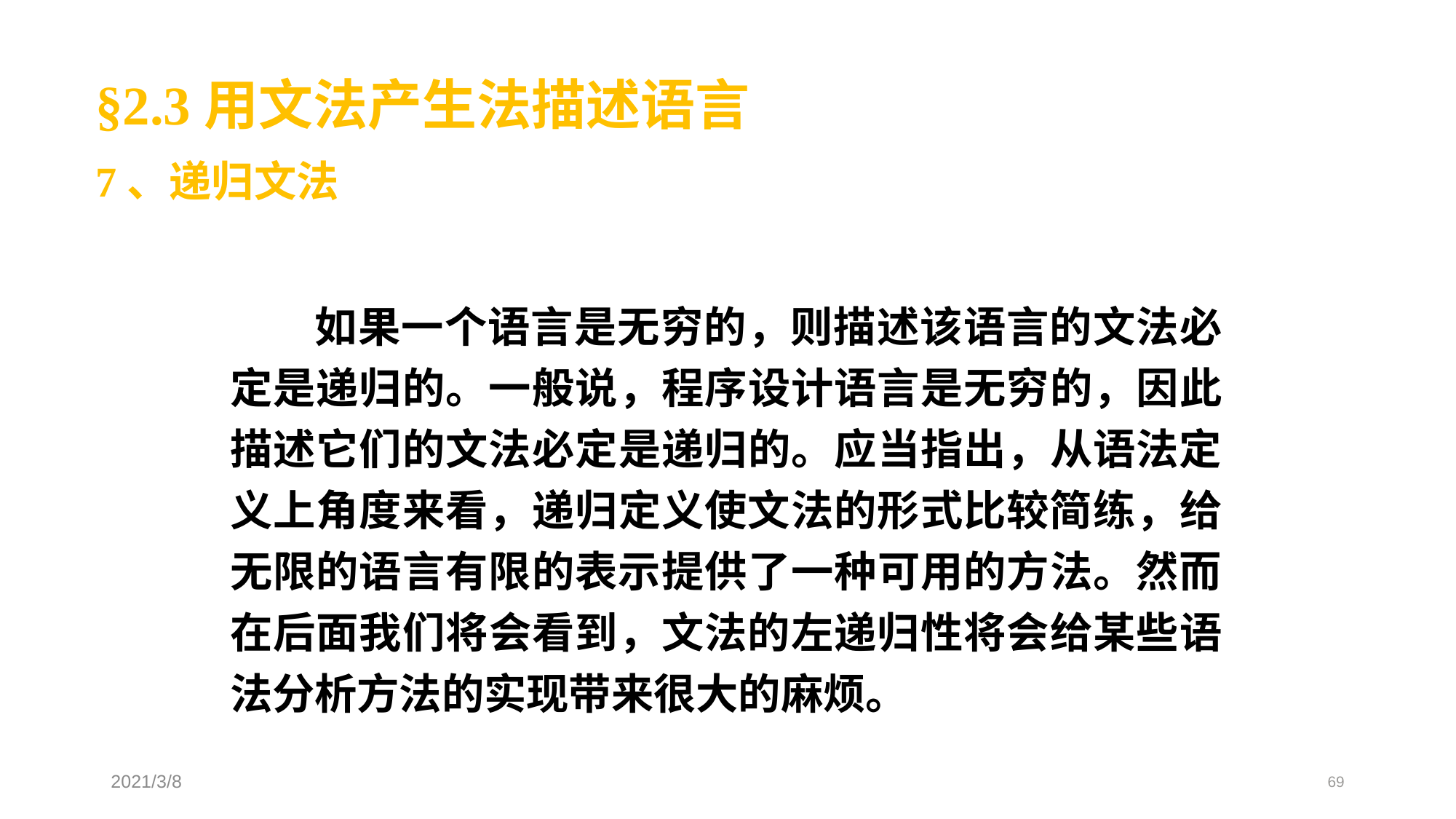

§2.3用文法产生法描述语言
7、递归文法

       如果一个语言是无穷的，则描述该语言的文法必定是递归的。一般说，程序设计语言是无穷的，因此描述它们的文法必定是递归的。应当指出，从语法定义上角度来看，递归定义使文法的形式比较简练，给无限的语言有限的表示提供了一种可用的方法。然而在后面我们将会看到，文法的左递归性将会给某些语法分析方法的实现带来很大的麻烦。
2021/3/8
69